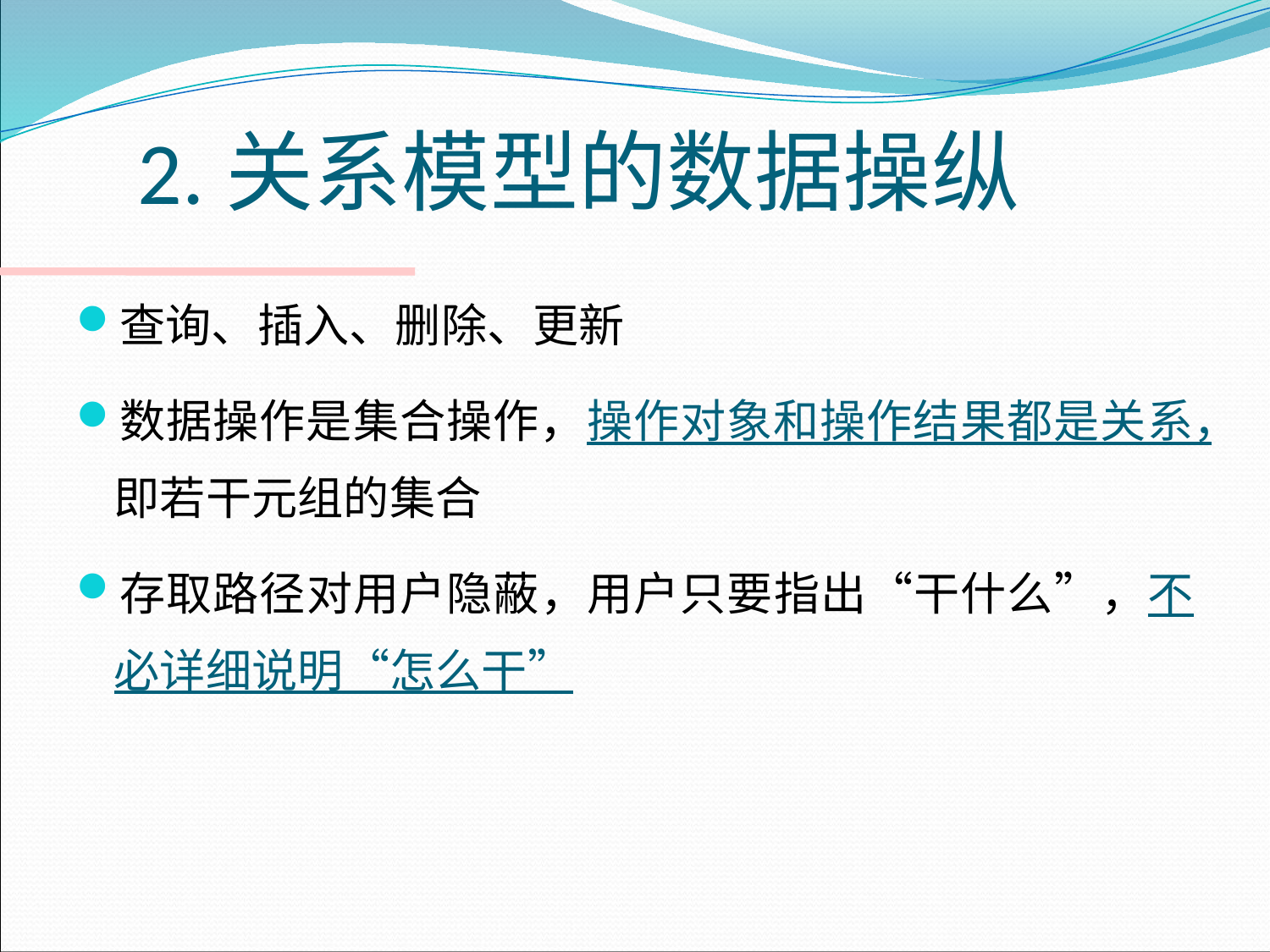

# 2.关系模型的数据操纵
查询、插入、删除、更新
数据操作是集合操作，操作对象和操作结果都是关系，即若干元组的集合
存取路径对用户隐蔽，用户只要指出“干什么”，不必详细说明“怎么干”
55